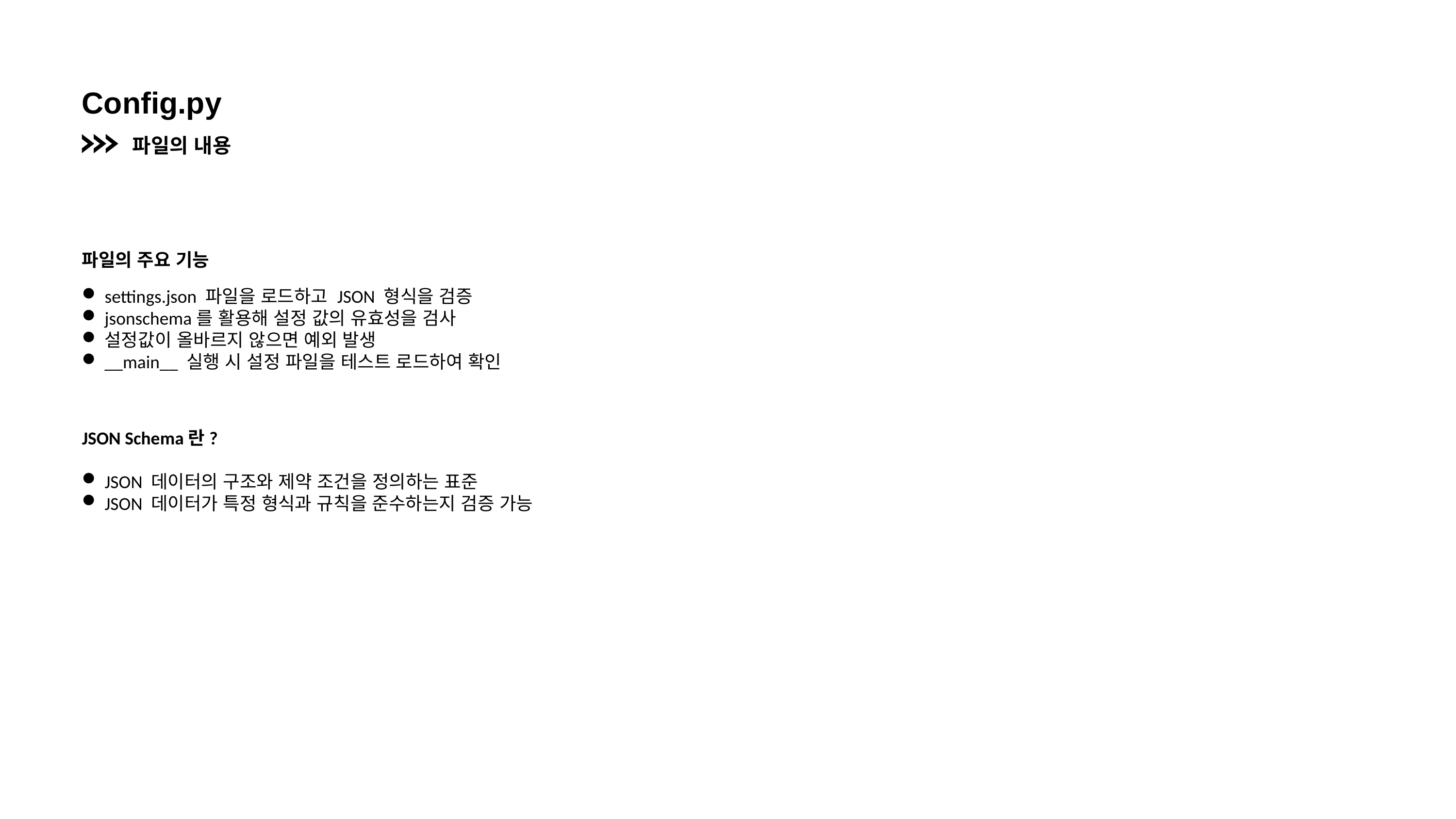

Config.py
파일의 내용

파일의 주요 기능
settings.json 파일을 로드하고 JSON 형식을 검증
jsonschema를 활용해 설정 값의 유효성을 검사
설정값이 올바르지 않으면 예외 발생
__main__ 실행 시 설정 파일을 테스트 로드하여 확인
JSON Schema란?
JSON 데이터의 구조와 제약 조건을 정의하는 표준
JSON 데이터가 특정 형식과 규칙을 준수하는지 검증 가능